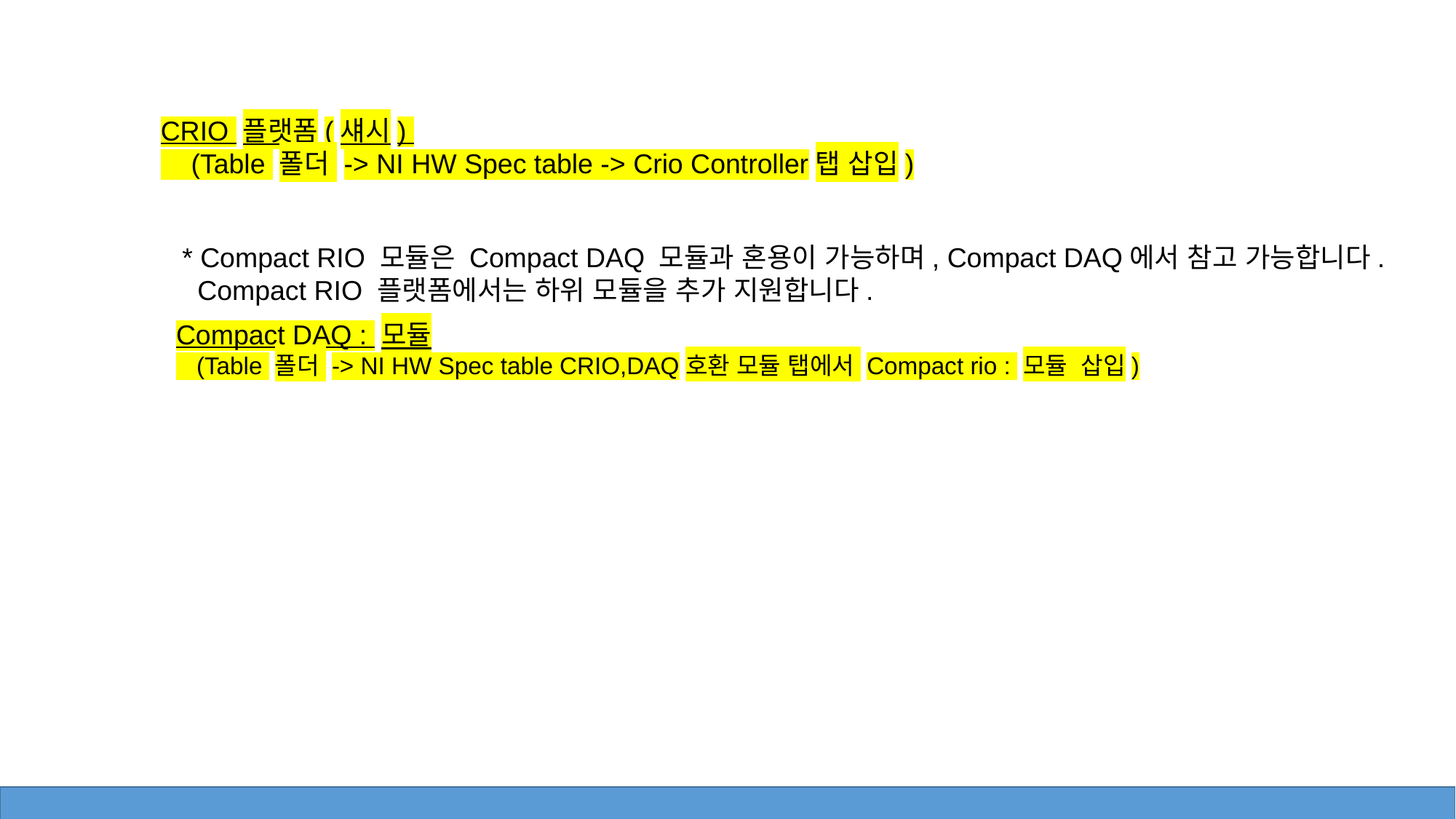

산업 현장에 사용되는 모듈형 고성능 임베디드 컨트롤러

• Modular, high-performance embedded controllers for industrial deployment
• NI Linux Real-Time OS for reliability, security, and determinism
• Industrial-grade processing component options from ARM, Intel, and Xilinx
• Time Sensitive Networking (TSN) enabled Ethernet ports
• Up to -40 °C to 70 °C temperature range, up to 50 g shock and 5 g vibration
• 200+ I/O modules to support a variety of sensors and signal types
• LabVIEW graphical development platform eliminates the need for hardware description language (HDL) expertise to use reconfigurable FPGA hardware

DAQmx 지원
CRIO 플랫폼(섀시)
    (Table 폴더 -> NI HW Spec table -> Crio Controller탭 삽입)
* Compact RIO 모듈은 Compact DAQ 모듈과 혼용이 가능하며, Compact DAQ에서 참고 가능합니다.
  Compact RIO 플랫폼에서는 하위 모듈을 추가 지원합니다.
Compact DAQ : 모듈
   (Table 폴더 -> NI HW Spec table CRIO,DAQ호환 모듈 탭에서 Compact rio : 모듈  삽입)
Cdaq  혼용됨 써놓기
추가로   crio플랫폼에서는 하위 모듈을 추가지원 한다해서 테이블 붙이기

Comment 써놓기